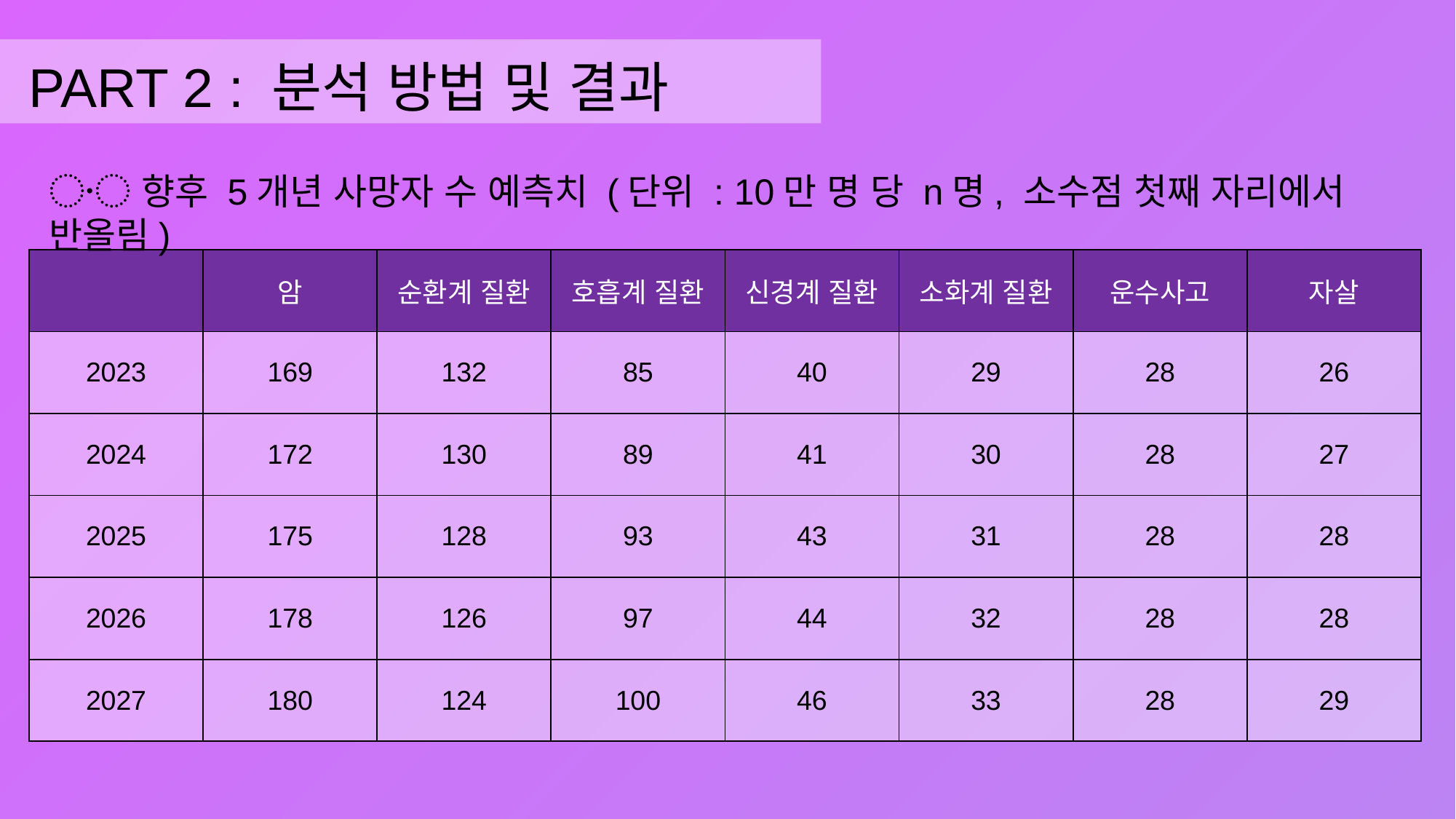

# PART 2 : 분석 방법 및 결과
〮 향후 5개년 사망자 수 예측치 (단위 : 10만 명 당 n명, 소수점 첫째 자리에서 반올림)
|  | 암 | 순환계 질환 | 호흡계 질환 | 신경계 질환 | 소화계 질환 | 운수사고 | 자살 |
| --- | --- | --- | --- | --- | --- | --- | --- |
| 2023 | 169 | 132 | 85 | 40 | 29 | 28 | 26 |
| 2024 | 172 | 130 | 89 | 41 | 30 | 28 | 27 |
| 2025 | 175 | 128 | 93 | 43 | 31 | 28 | 28 |
| 2026 | 178 | 126 | 97 | 44 | 32 | 28 | 28 |
| 2027 | 180 | 124 | 100 | 46 | 33 | 28 | 29 |